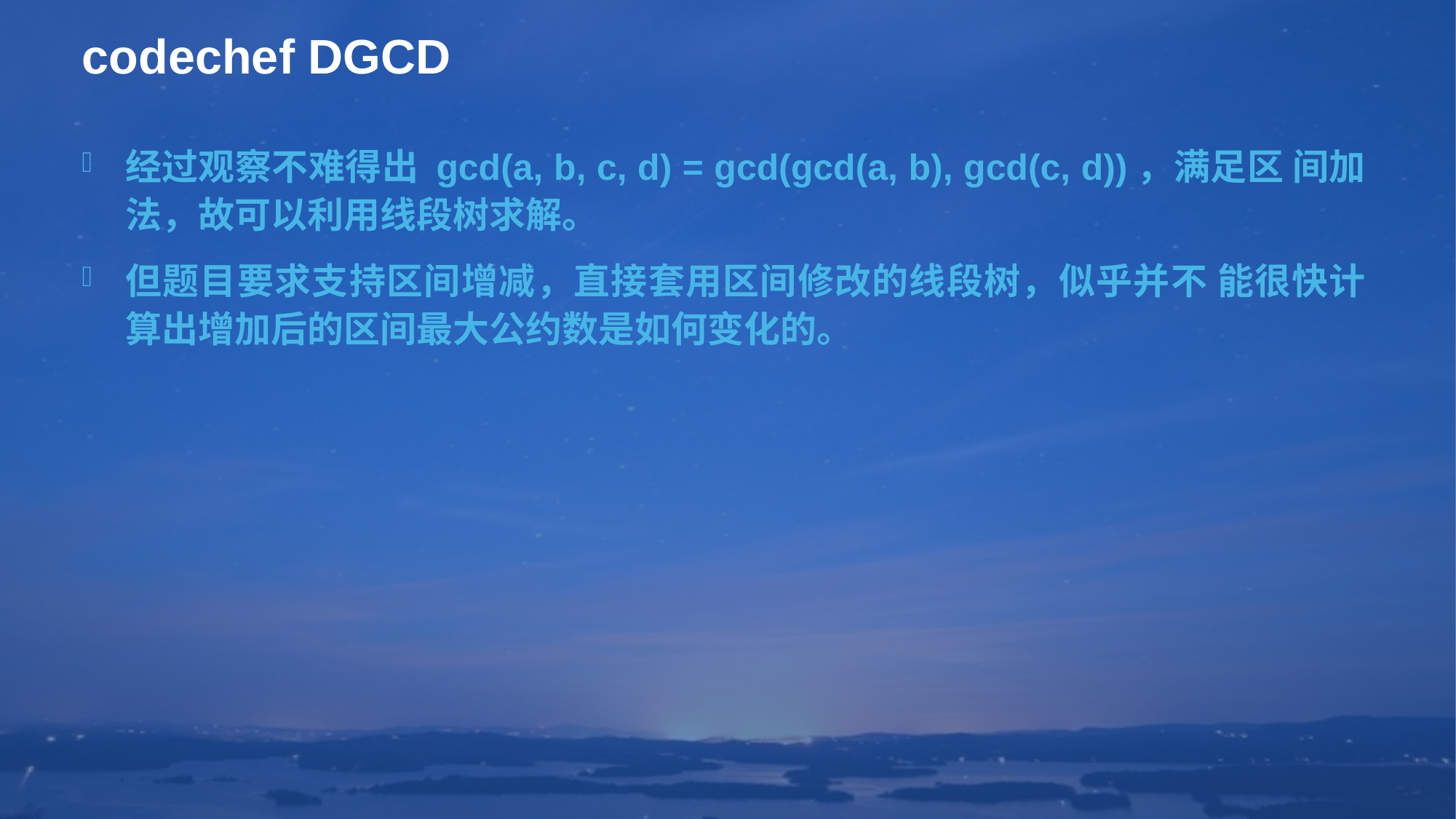

# codechef DGCD
经过观察不难得出 gcd(a, b, c, d) = gcd(gcd(a, b), gcd(c, d))，满足区 间加法，故可以利用线段树求解。
但题目要求支持区间增减，直接套用区间修改的线段树，似乎并不 能很快计算出增加后的区间最大公约数是如何变化的。